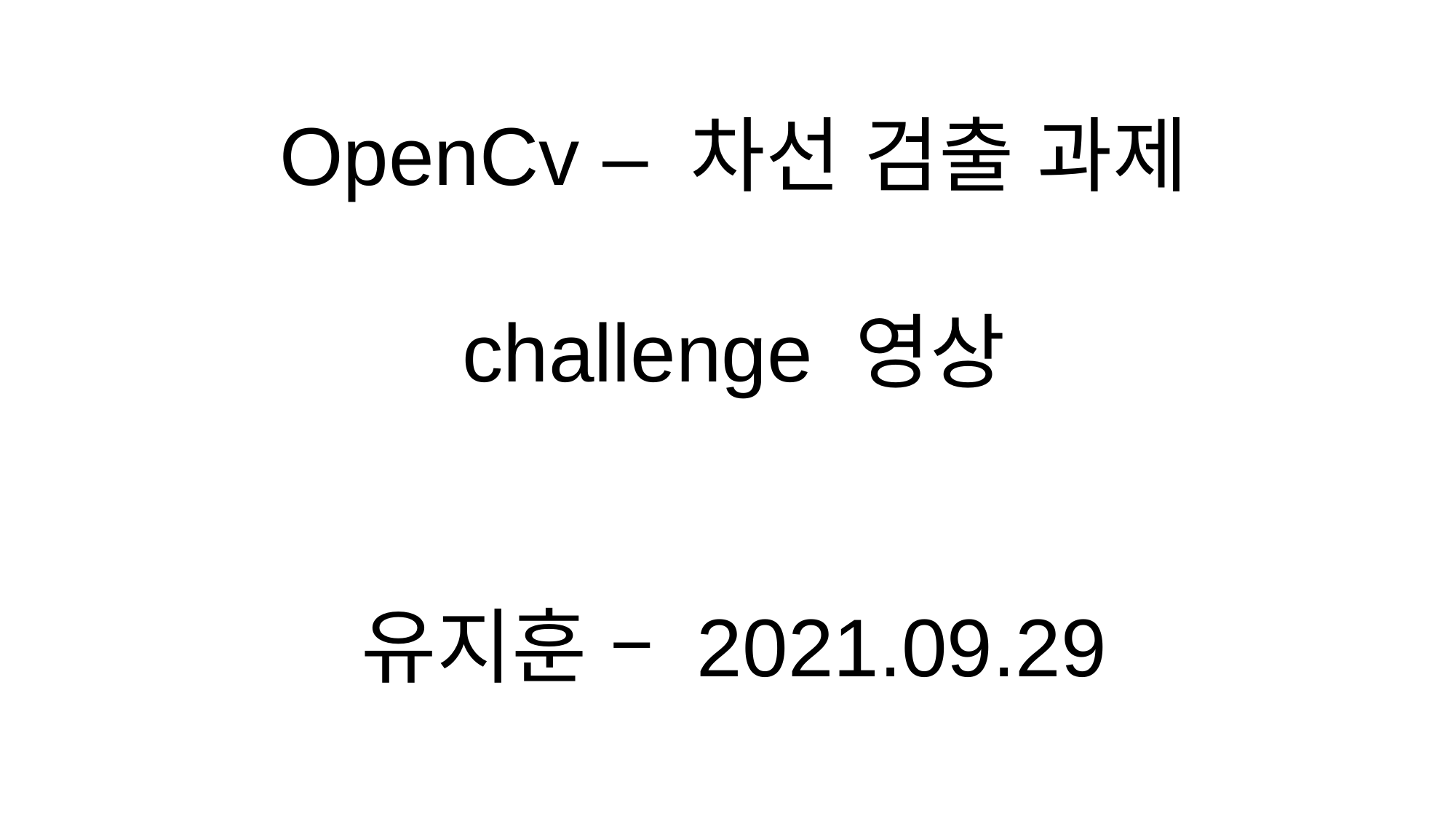

OpenCv – 차선 검출 과제

challenge 영상

유지훈 – 2021.09.29